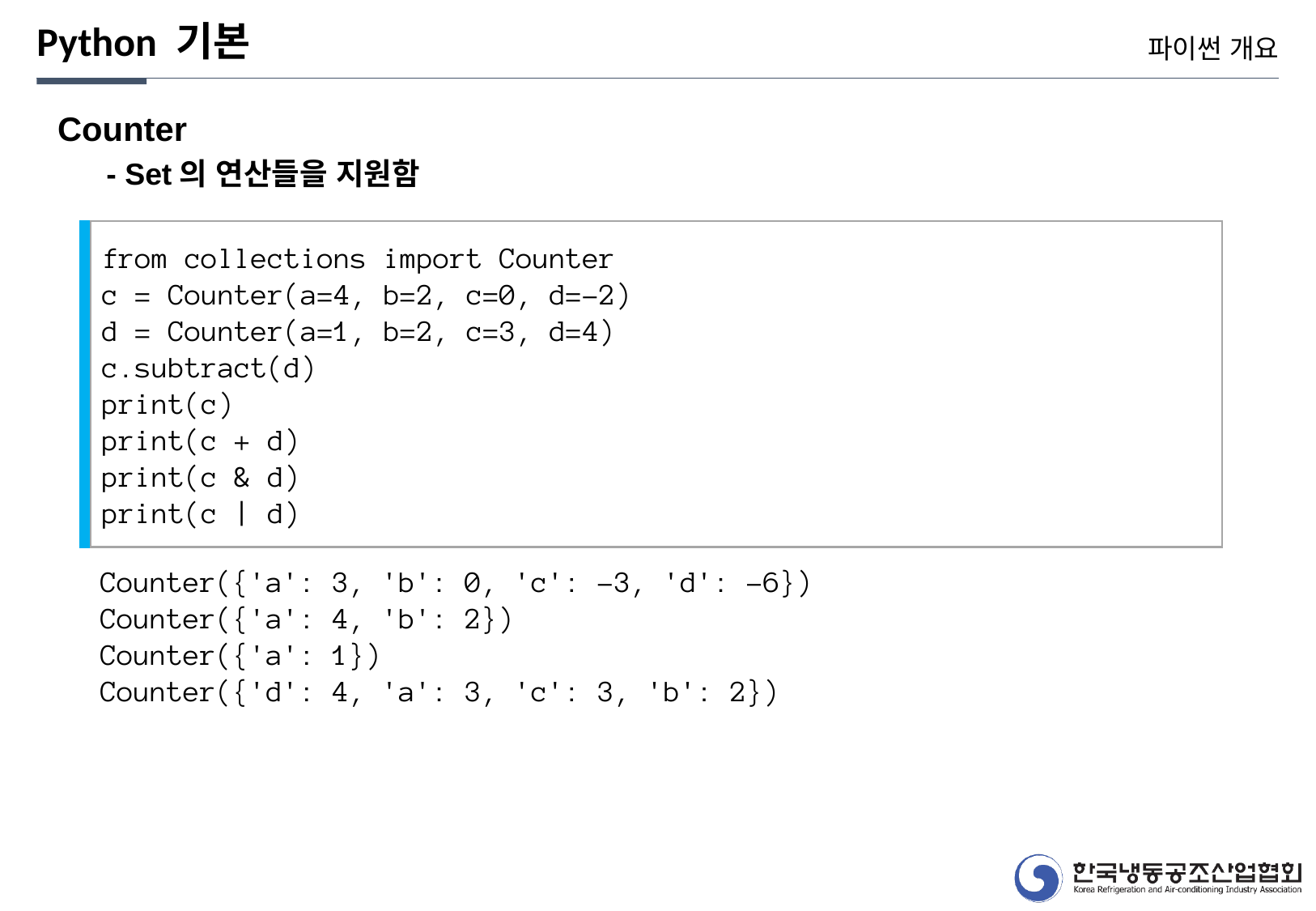

Python 기본
파이썬 개요
Counter
- Set의 연산들을 지원함

from collections import Counter
c = Counter(a=4, b=2, c=0, d=-2)
d = Counter(a=1, b=2, c=3, d=4)
c.subtract(d)
print(c)
print(c + d)
print(c & d)
print(c | d)
Counter({'a': 3, 'b': 0, 'c': -3, 'd': -6})
Counter({'a': 4, 'b': 2})
Counter({'a': 1})
Counter({'d': 4, 'a': 3, 'c': 3, 'b': 2})